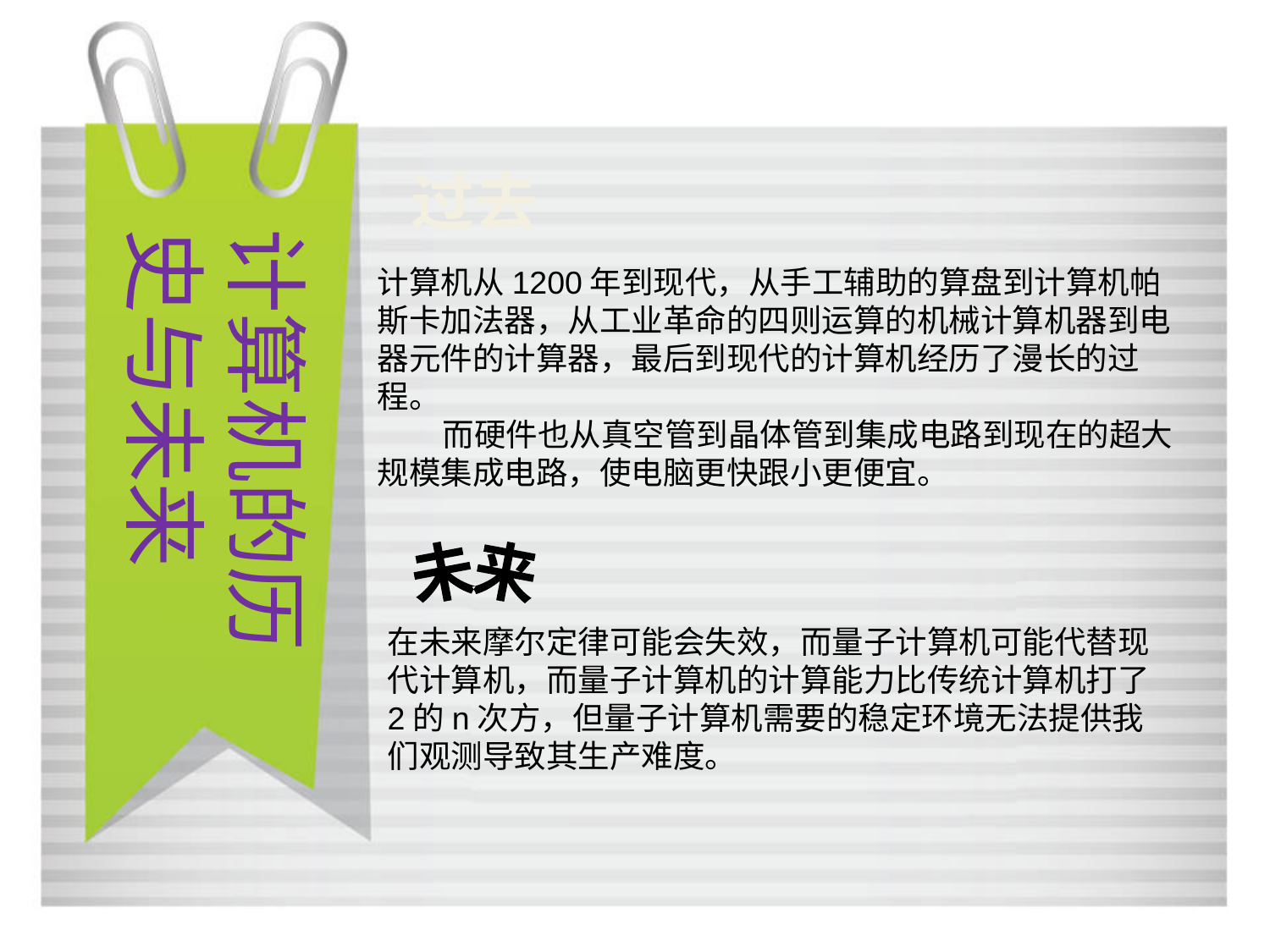

过去

计算机的历史与未来
计算机从1200年到现代，从手工辅助的算盘到计算机帕斯卡加法器，从工业革命的四则运算的机械计算机器到电器元件的计算器，最后到现代的计算机经历了漫长的过程。
        而硬件也从真空管到晶体管到集成电路到现在的超大规模集成电路，使电脑更快跟小更便宜。
未来
在未来摩尔定律可能会失效，而量子计算机可能代替现代计算机，而量子计算机的计算能力比传统计算机打了2的n次方，但量子计算机需要的稳定环境无法提供我们观测导致其生产难度。